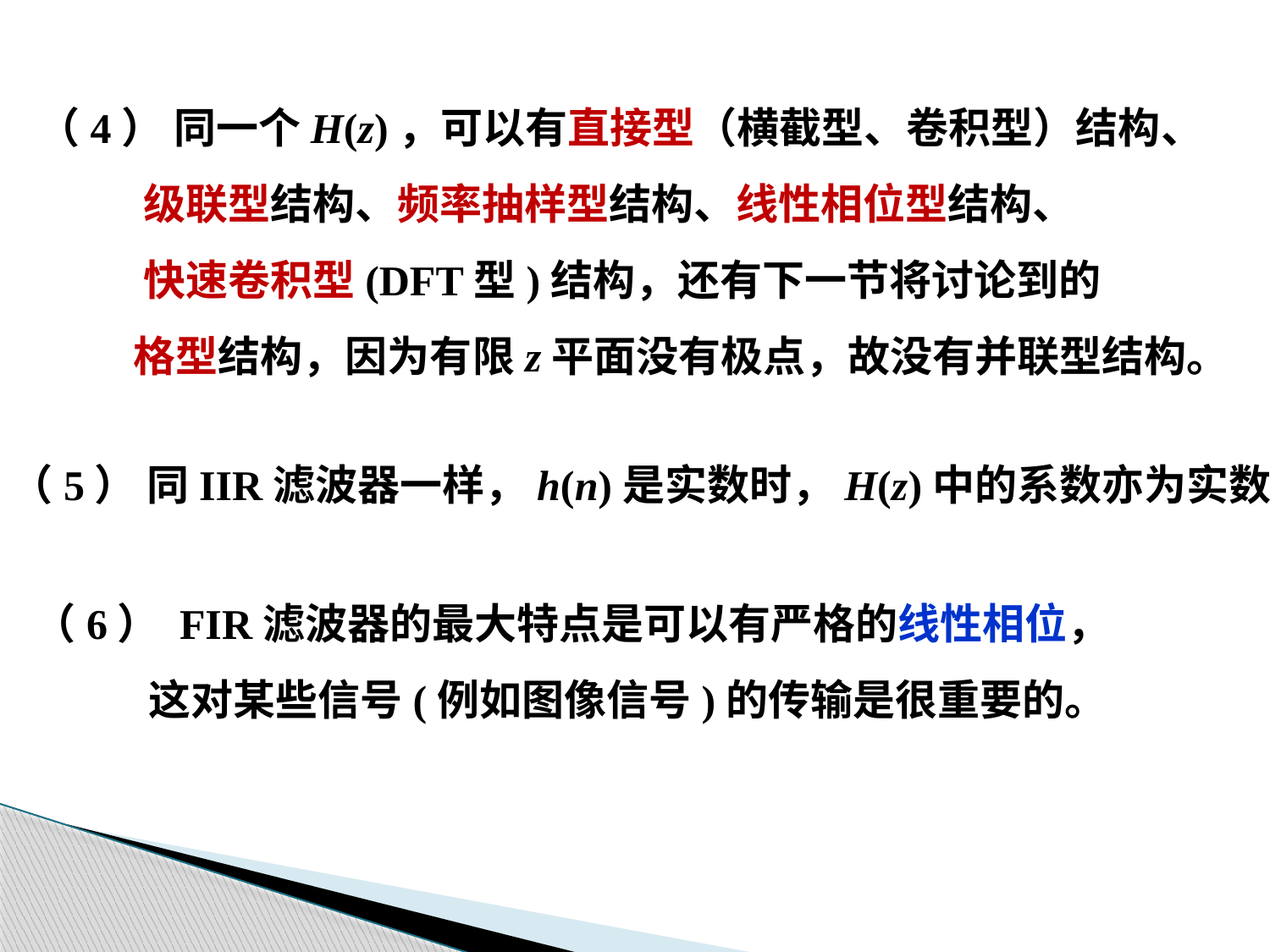

（4） 同一个H(z)，可以有直接型（横截型、卷积型）结构、
          级联型结构、频率抽样型结构、线性相位型结构、
          快速卷积型(DFT型)结构，还有下一节将讨论到的
         格型结构，因为有限z平面没有极点，故没有并联型结构。
（5） 同IIR滤波器一样，h(n)是实数时，H(z)中的系数亦为实数。
（6） FIR滤波器的最大特点是可以有严格的线性相位，
           这对某些信号(例如图像信号)的传输是很重要的。